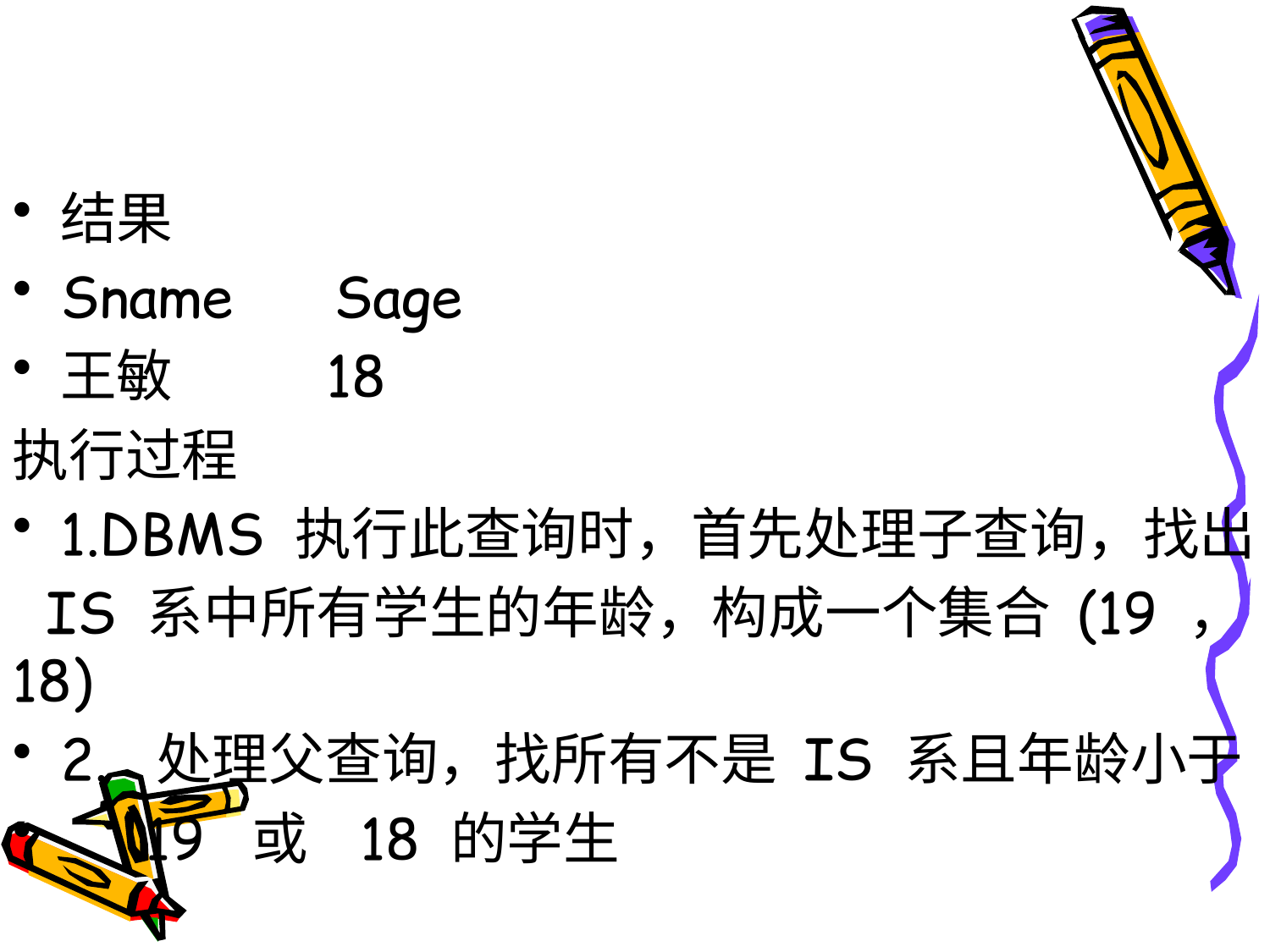

#
结果
Sname      Sage
王敏           18
执行过程
1.DBMS 执行此查询时，首先处理子查询，找出
  IS 系中所有学生的年龄，构成一个集合 (19 ， 18)
2.  处理父查询，找所有不是 IS 系且年龄小于
     19  或   18 的学生